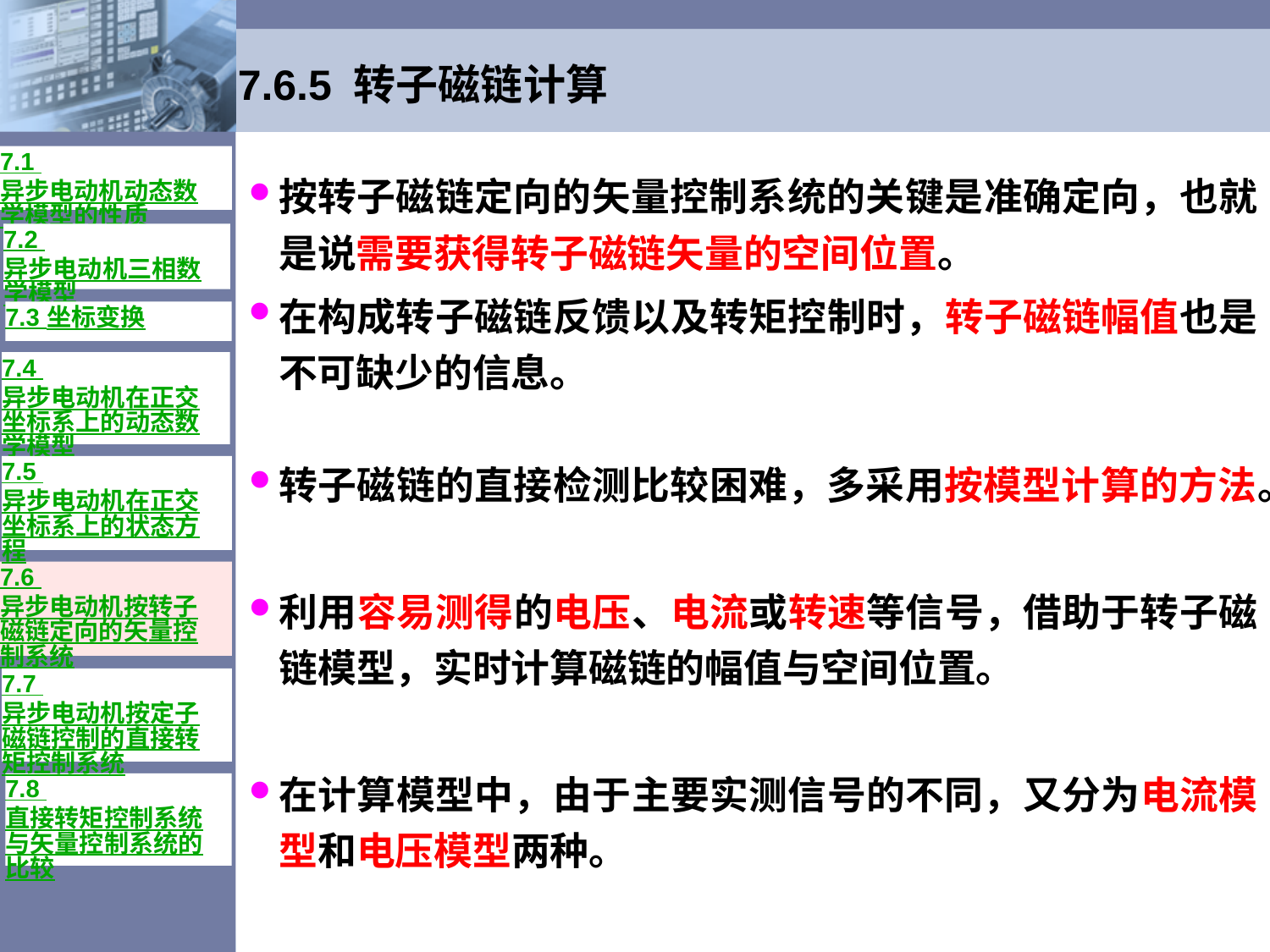

# 7.6.5 转子磁链计算
7.1 异步电动机动态数学模型的性质
按转子磁链定向的矢量控制系统的关键是准确定向，也就是说需要获得转子磁链矢量的空间位置。
在构成转子磁链反馈以及转矩控制时，转子磁链幅值也是不可缺少的信息。
7.2 异步电动机三相数学模型
7.3 坐标变换
7.4 异步电动机在正交坐标系上的动态数学模型
转子磁链的直接检测比较困难，多采用按模型计算的方法。

利用容易测得的电压、电流或转速等信号，借助于转子磁链模型，实时计算磁链的幅值与空间位置。

在计算模型中，由于主要实测信号的不同，又分为电流模型和电压模型两种。

7.5 异步电动机在正交坐标系上的状态方程

7.6 异步电动机按转子磁链定向的矢量控制系统
7.7 异步电动机按定子磁链控制的直接转矩控制系统
7.8 直接转矩控制系统与矢量控制系统的比较